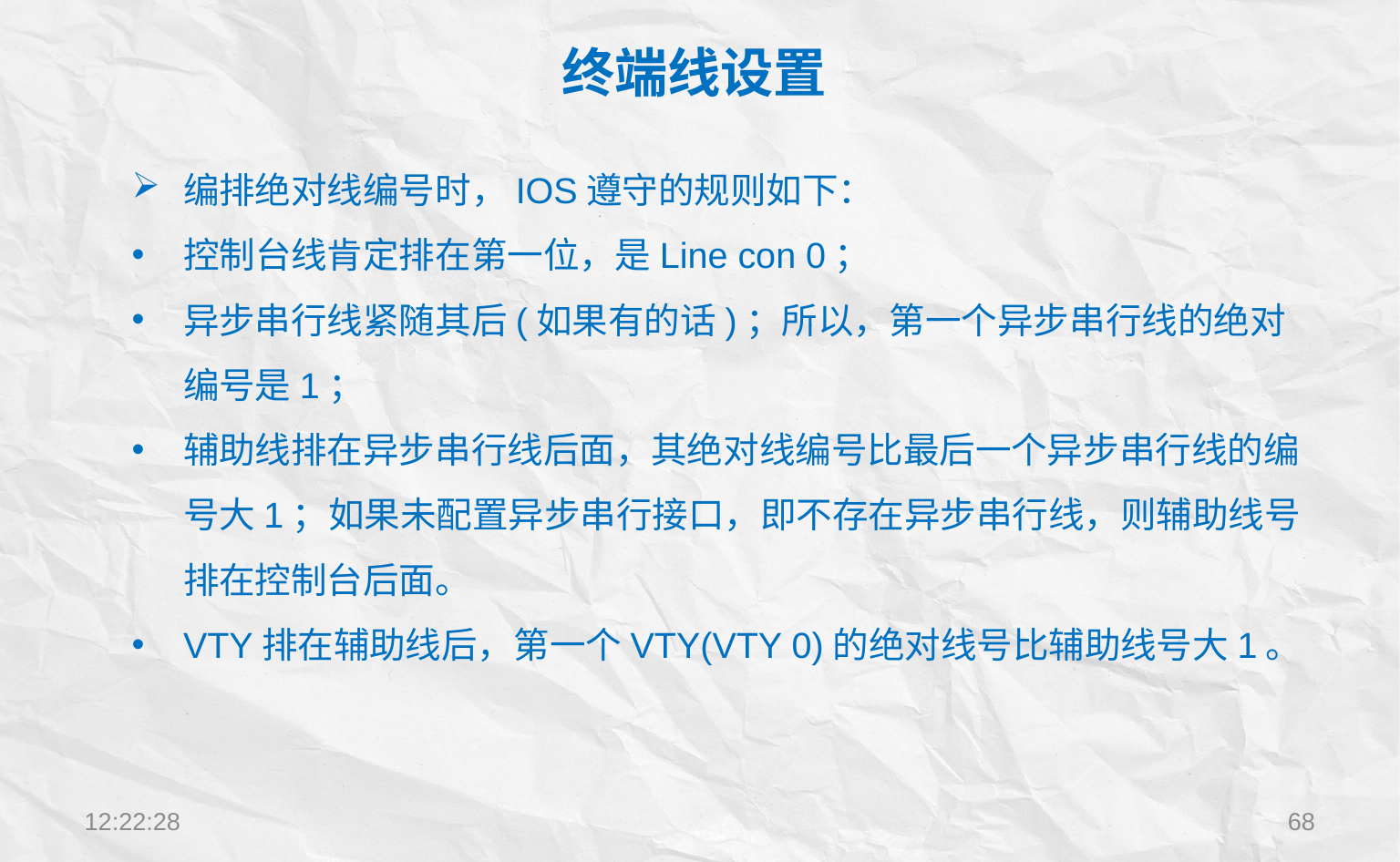

终端线设置
编排绝对线编号时，IOS遵守的规则如下：
控制台线肯定排在第一位，是Line con 0；
异步串行线紧随其后(如果有的话)；所以，第一个异步串行线的绝对编号是1；
辅助线排在异步串行线后面，其绝对线编号比最后一个异步串行线的编号大1；如果未配置异步串行接口，即不存在异步串行线，则辅助线号排在控制台后面。
VTY排在辅助线后，第一个VTY(VTY 0)的绝对线号比辅助线号大1。

12:22:28
68